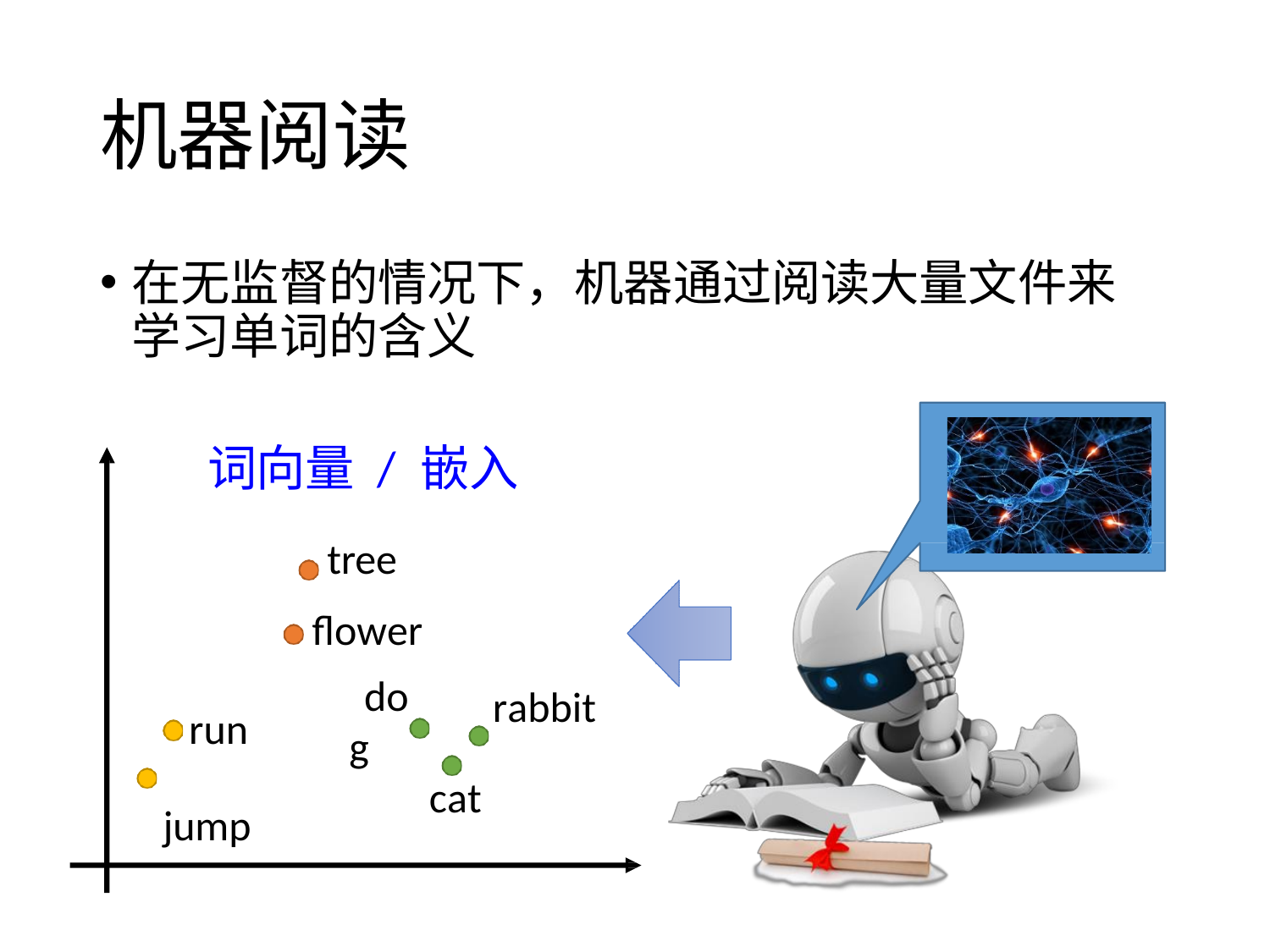

# 机器阅读
在无监督的情况下，机器通过阅读大量文件来学习单词的含义

  词向量 / 嵌入

tree  flower
dog

rabbit
run  jump

cat